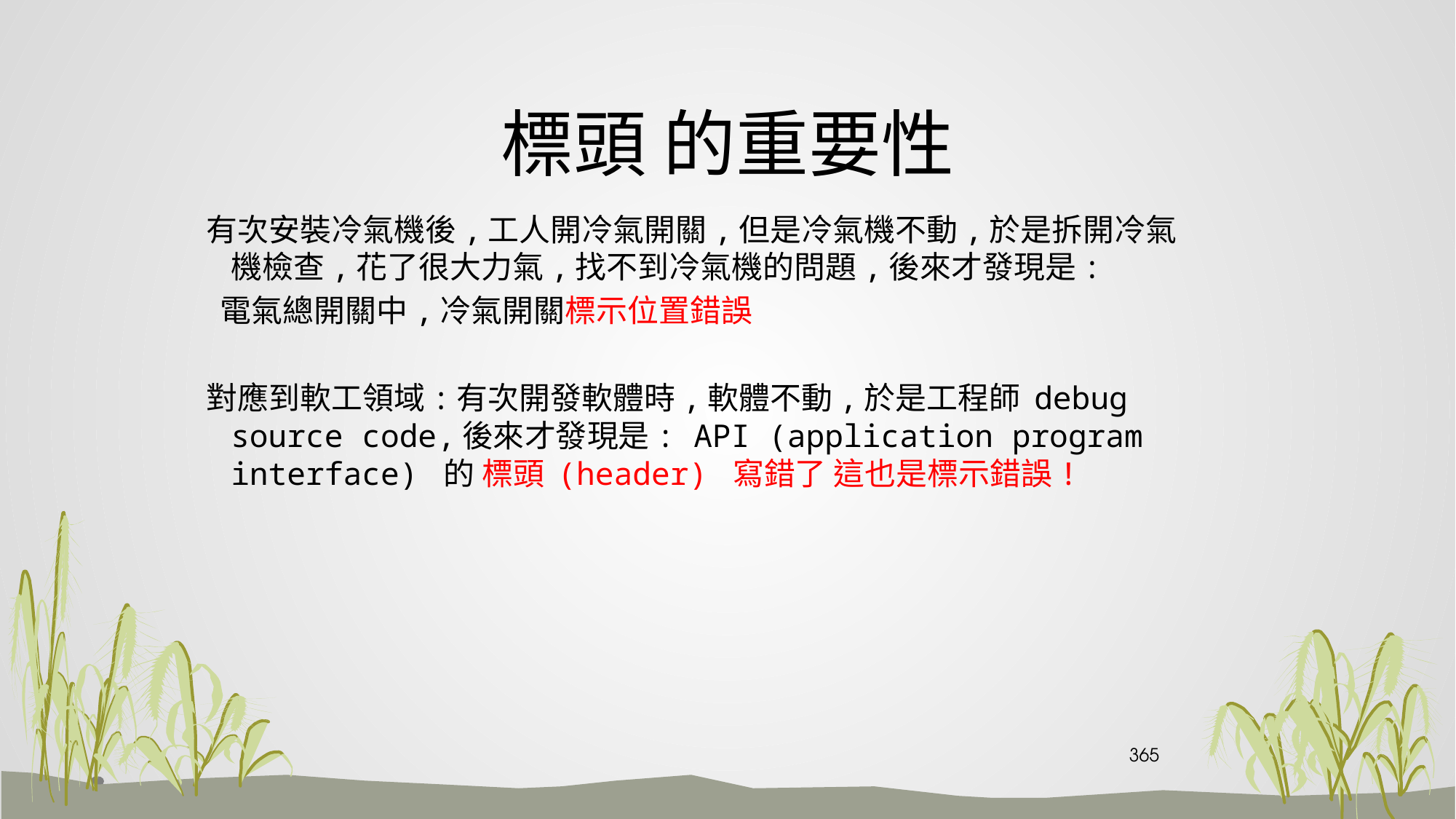

# 標頭 的重要性
 有次安裝冷氣機後,工人開冷氣開關,但是冷氣機不動,於是拆開冷氣機檢查,花了很大力氣,找不到冷氣機的問題,後來才發現是:
   電氣總開關中,冷氣開關標示位置錯誤

 對應到軟工領域:有次開發軟體時,軟體不動,於是工程師 debug source code,後來才發現是: API (application program interface) 的 標頭 (header) 寫錯了 這也是標示錯誤!

365